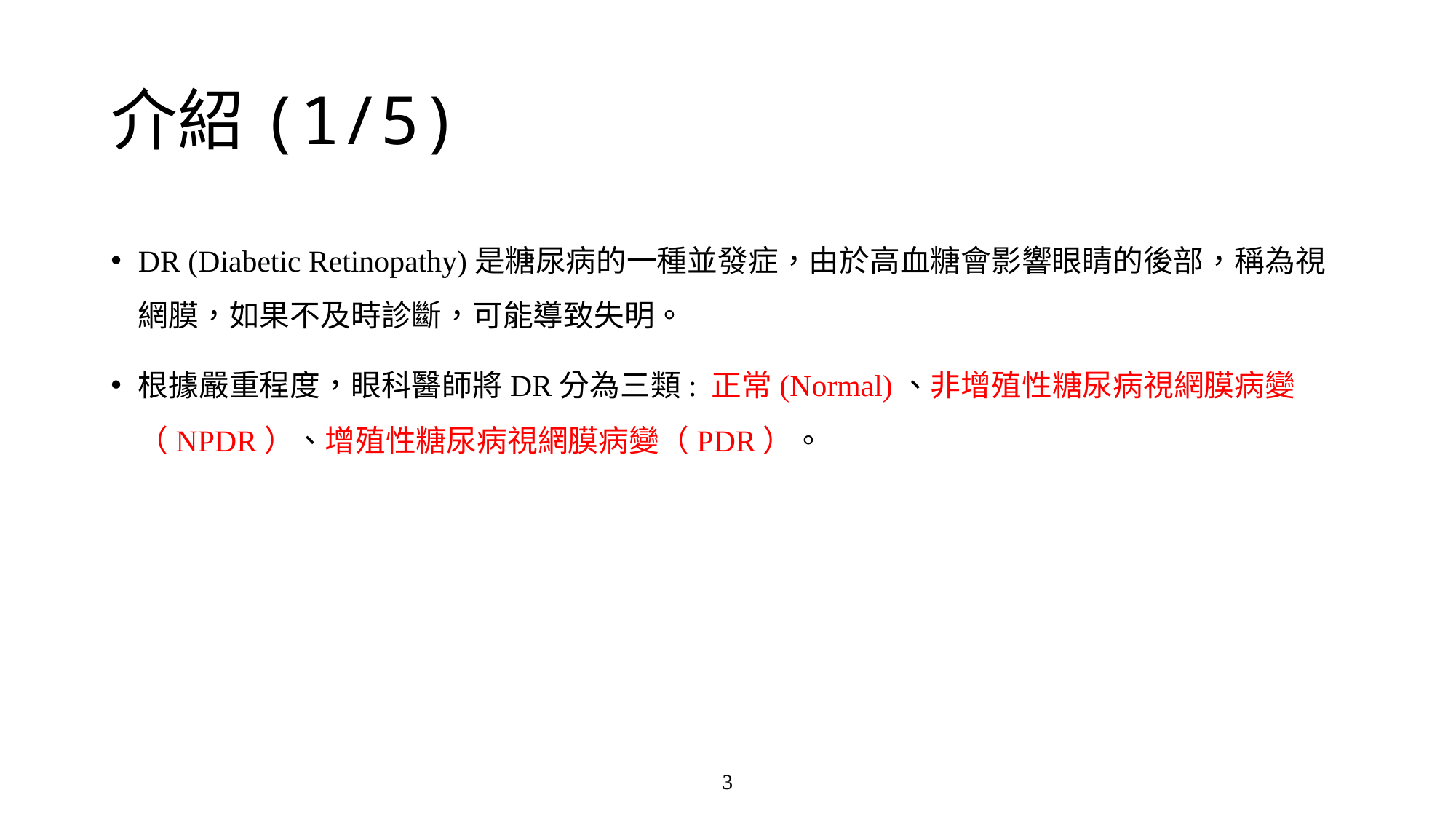

# 介紹(1/5)
DR (Diabetic Retinopathy)是糖尿病的一種並發症，由於高血糖會影響眼睛的後部，稱為視網膜，如果不及時診斷，可能導致失明。
根據嚴重程度，眼科醫師將DR分為三類: 正常(Normal)、非增殖性糖尿病視網膜病變（NPDR）、增殖性糖尿病視網膜病變（PDR）。
3